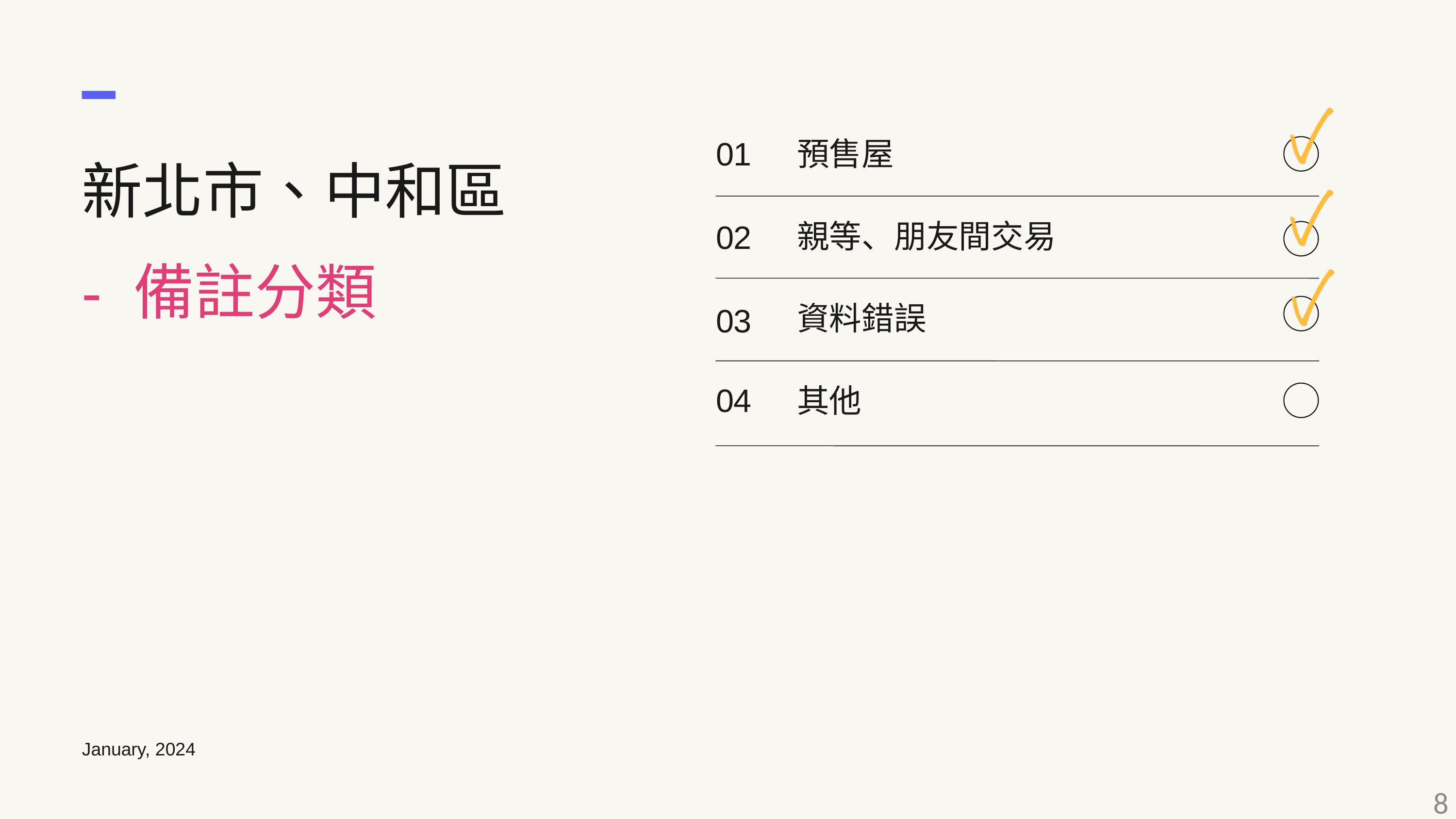

新北市、中和區
- 備註分類

01
預售屋

親等、朋友間交易
02

資料錯誤
03

04
其他

January, 2024
8